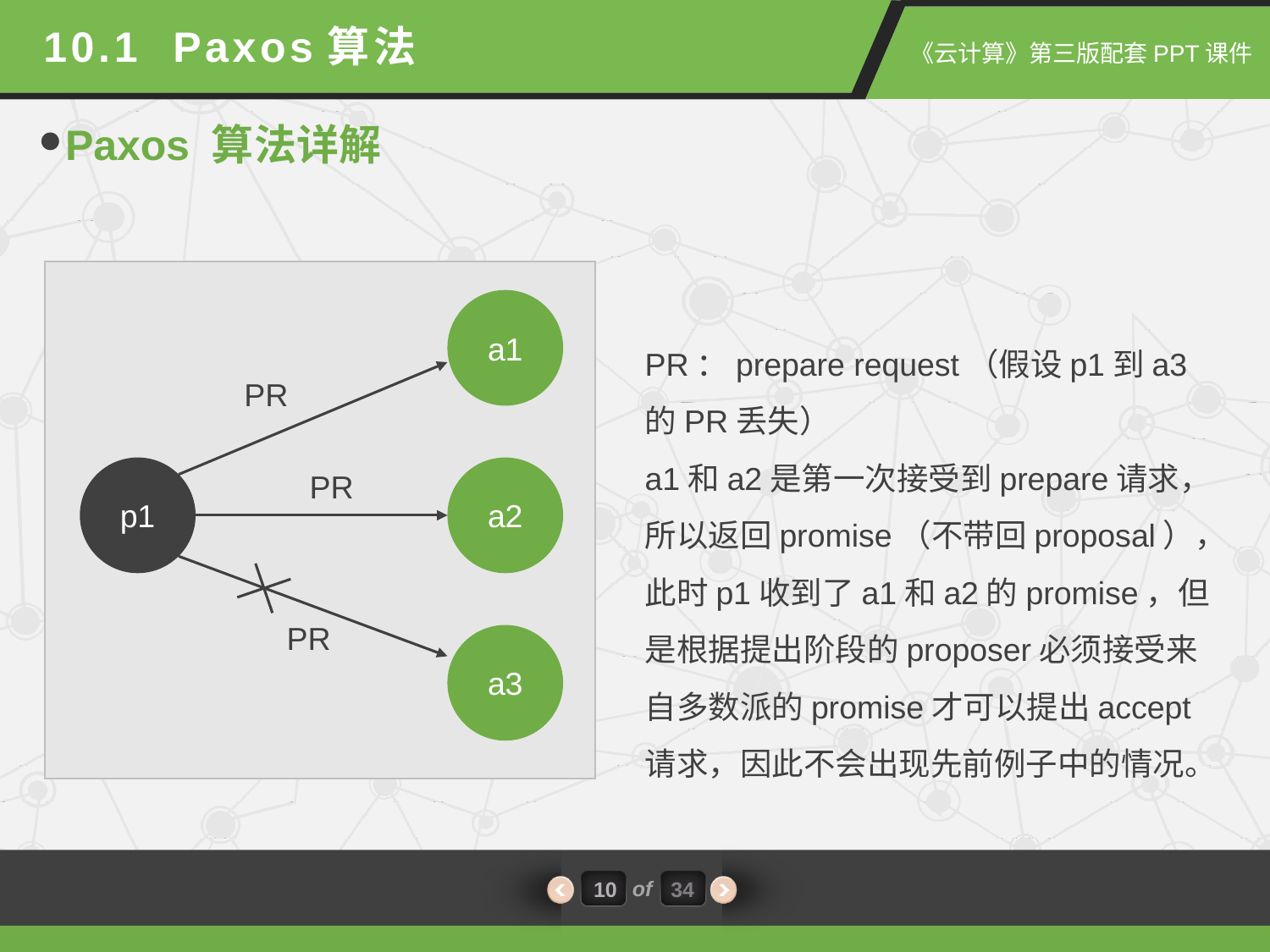

10.1  Paxos算法
Paxos 算法详解

a1
PR
p1
a2
PR
PR
a3
PR：prepare request（假设p1到a3的PR丢失）
a1和a2是第一次接受到prepare请求，所以返回promise（不带回proposal），此时p1收到了a1和a2的promise，但是根据提出阶段的proposer必须接受来自多数派的promise才可以提出accept 请求，因此不会出现先前例子中的情况。
10